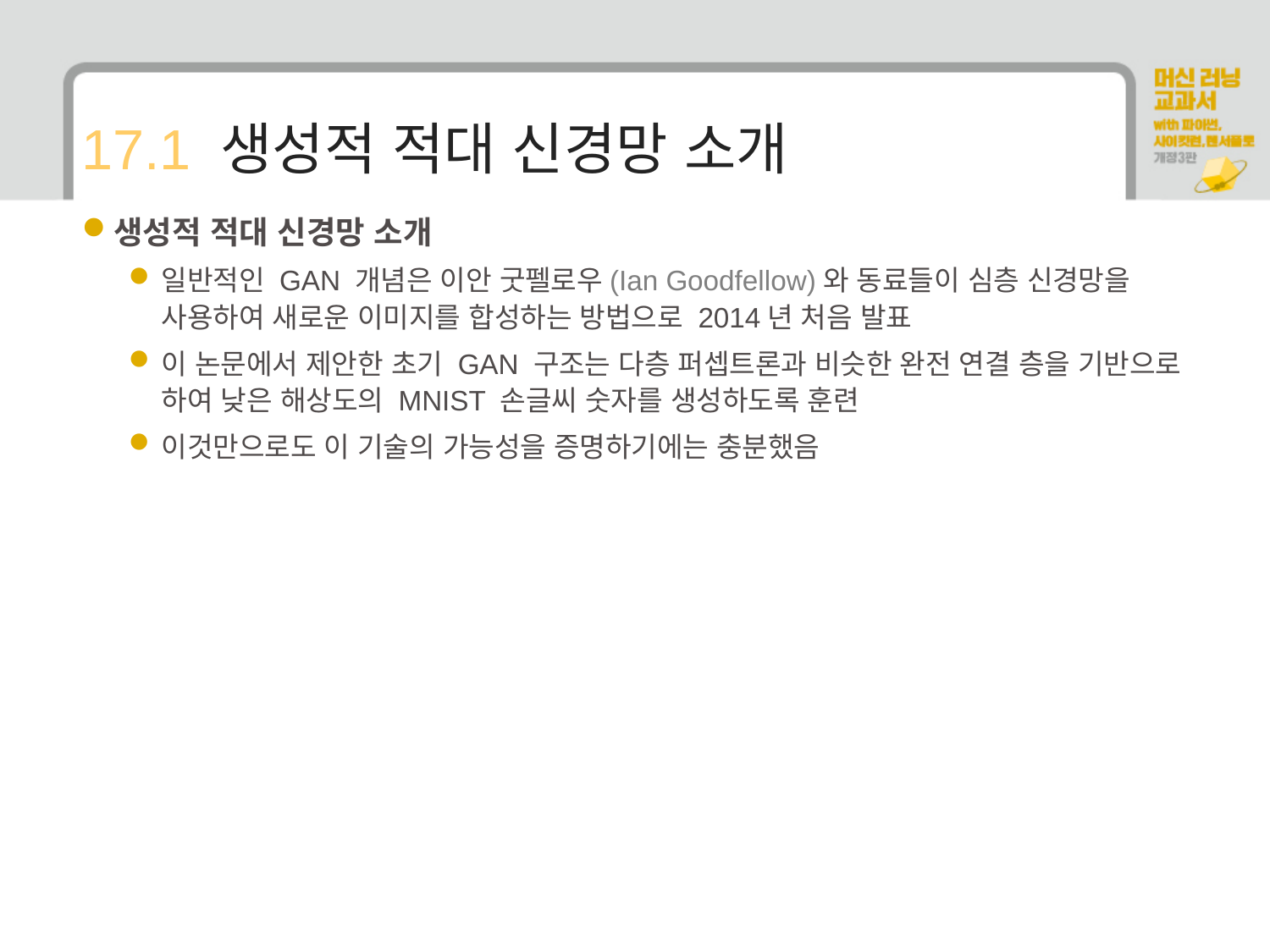

# 17.1 생성적 적대 신경망 소개
생성적 적대 신경망 소개
일반적인 GAN 개념은 이안 굿펠로우(Ian Goodfellow)와 동료들이 심층 신경망을 사용하여 새로운 이미지를 합성하는 방법으로 2014년 처음 발표
이 논문에서 제안한 초기 GAN 구조는 다층 퍼셉트론과 비슷한 완전 연결 층을 기반으로 하여 낮은 해상도의 MNIST 손글씨 숫자를 생성하도록 훈련
이것만으로도 이 기술의 가능성을 증명하기에는 충분했음